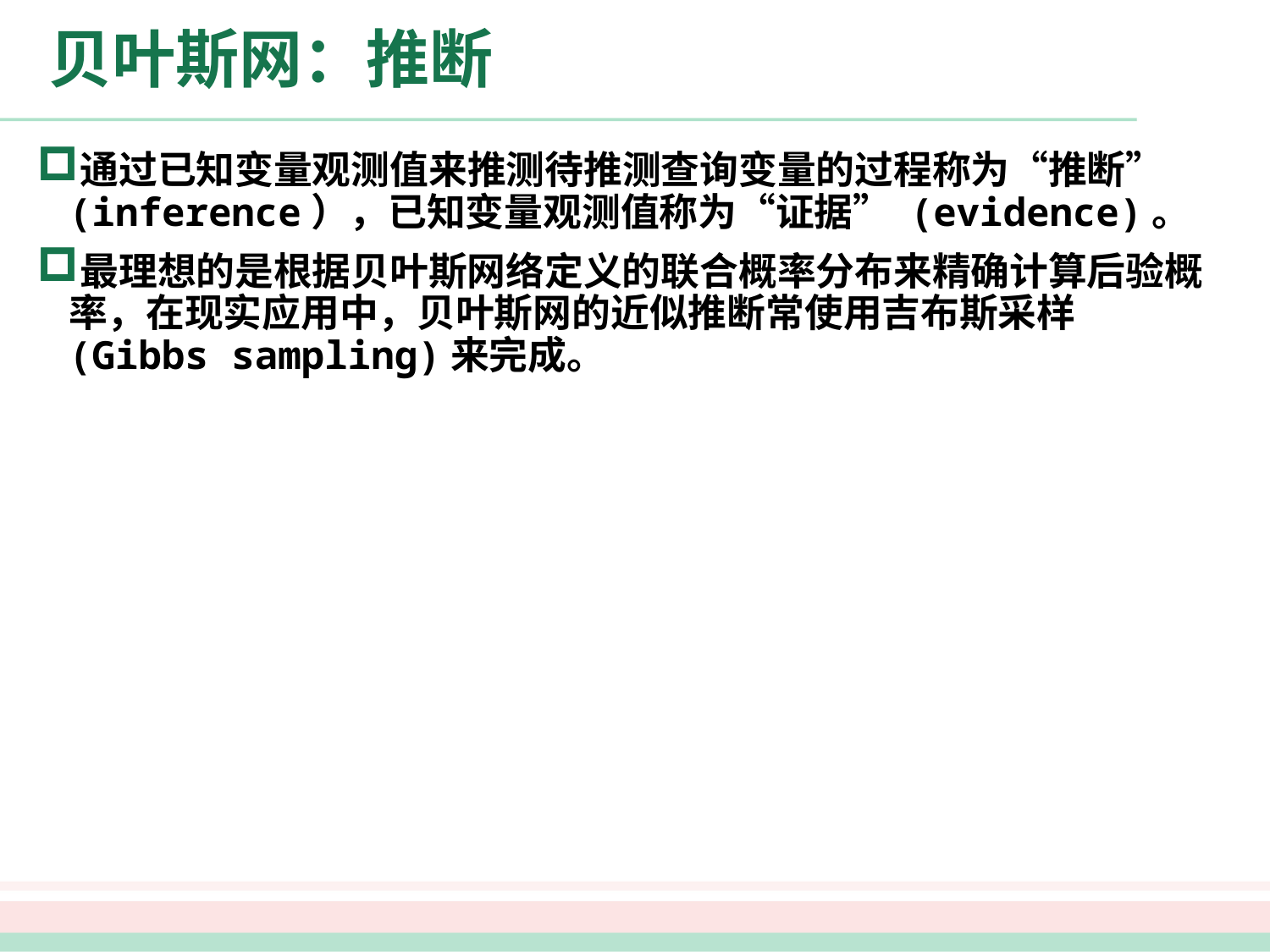

# 贝叶斯网：推断
通过已知变量观测值来推测待推测查询变量的过程称为“推断” (inference），已知变量观测值称为“证据” (evidence)。
最理想的是根据贝叶斯网络定义的联合概率分布来精确计算后验概率，在现实应用中，贝叶斯网的近似推断常使用吉布斯采样(Gibbs sampling)来完成。